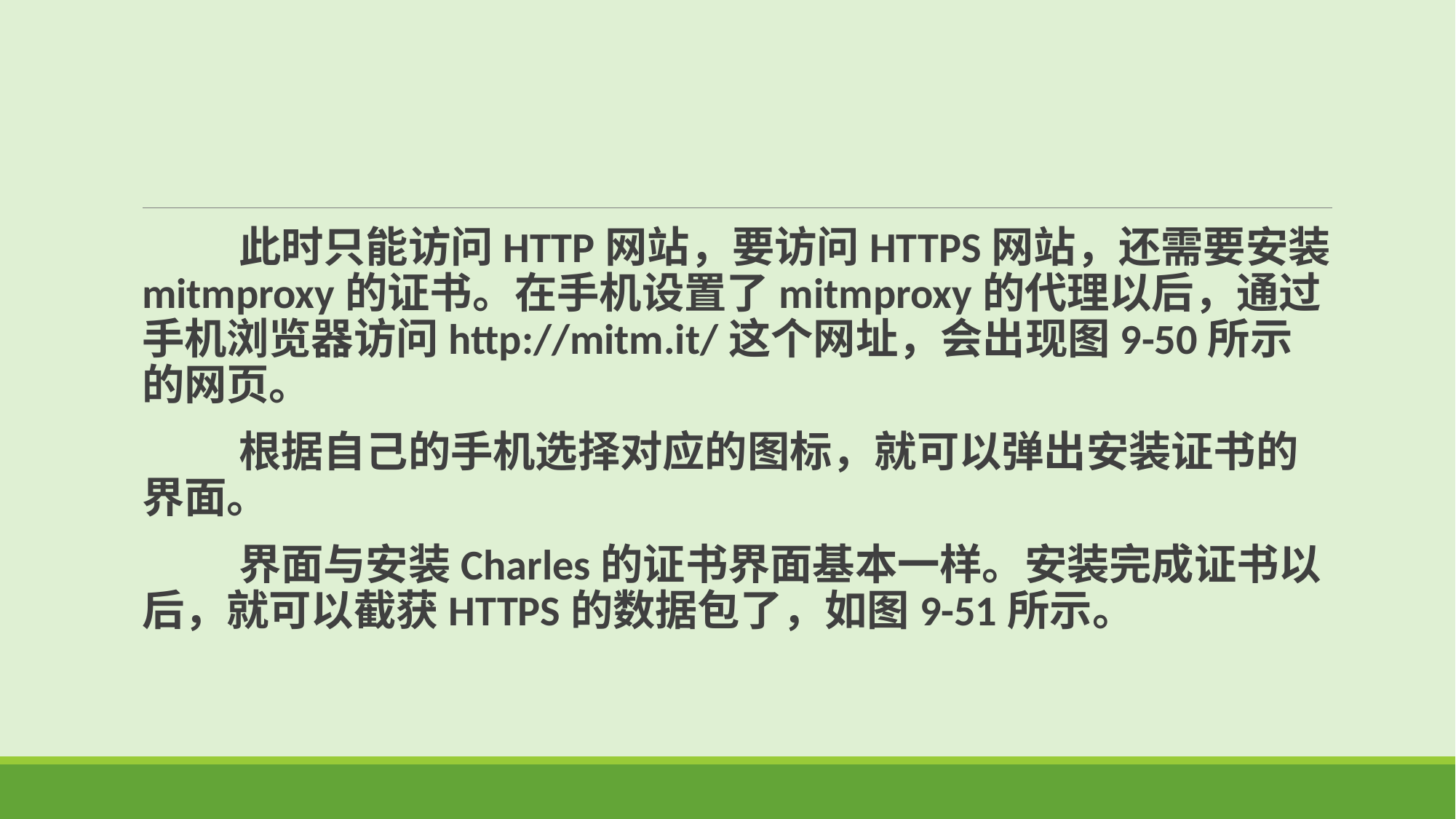

此时只能访问HTTP网站，要访问HTTPS网站，还需要安装mitmproxy的证书。在手机设置了mitmproxy的代理以后，通过手机浏览器访问http://mitm.it/这个网址，会出现图9-50所示的网页。
         根据自己的手机选择对应的图标，就可以弹出安装证书的界面。
         界面与安装Charles的证书界面基本一样。安装完成证书以后，就可以截获HTTPS的数据包了，如图9-51所示。